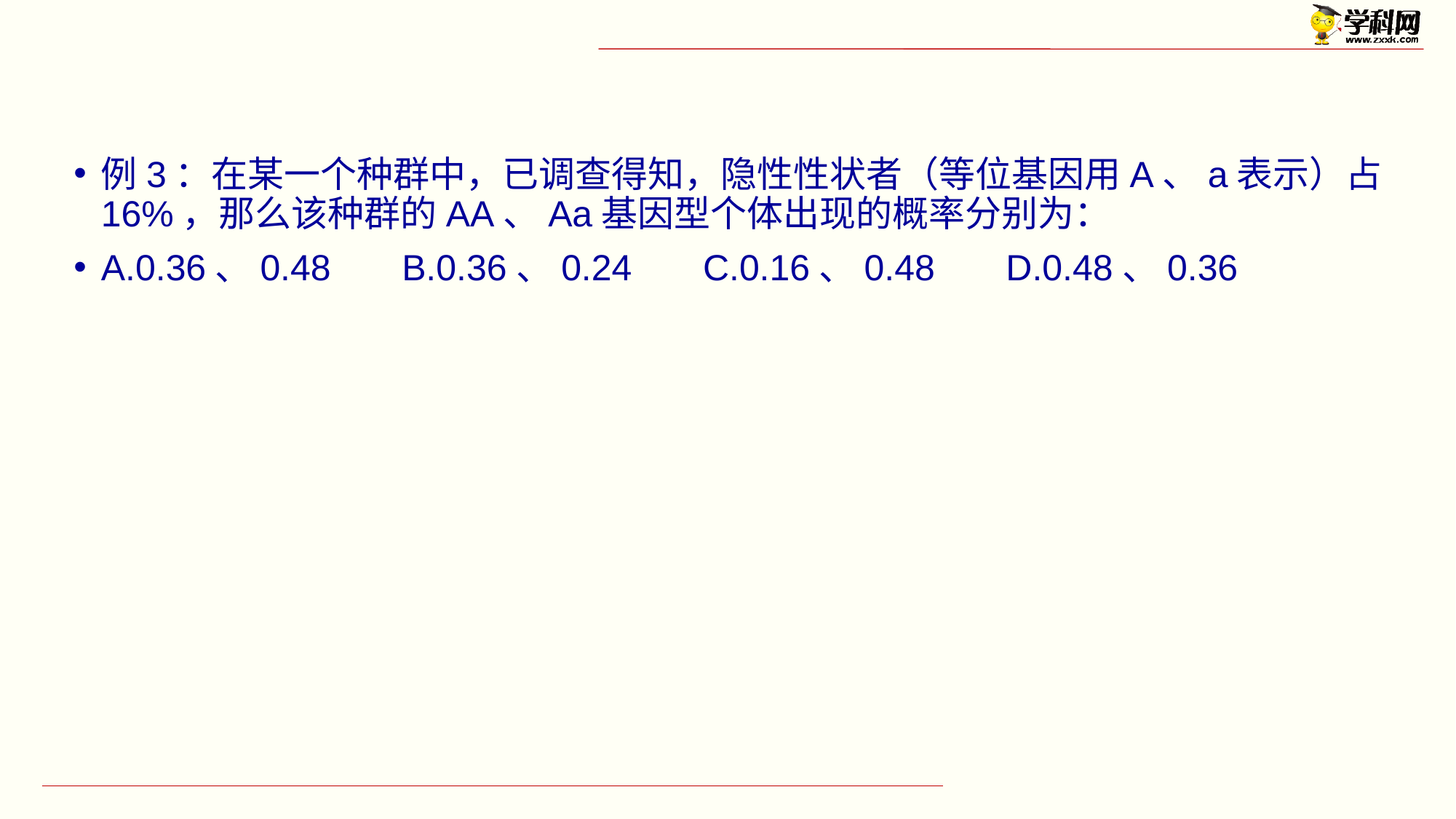

例3：在某一个种群中，已调查得知，隐性性状者（等位基因用A、a表示）占16%，那么该种群的AA、Aa基因型个体出现的概率分别为：
A.0.36、0.48       B.0.36、0.24       C.0.16、0.48       D.0.48、0.36